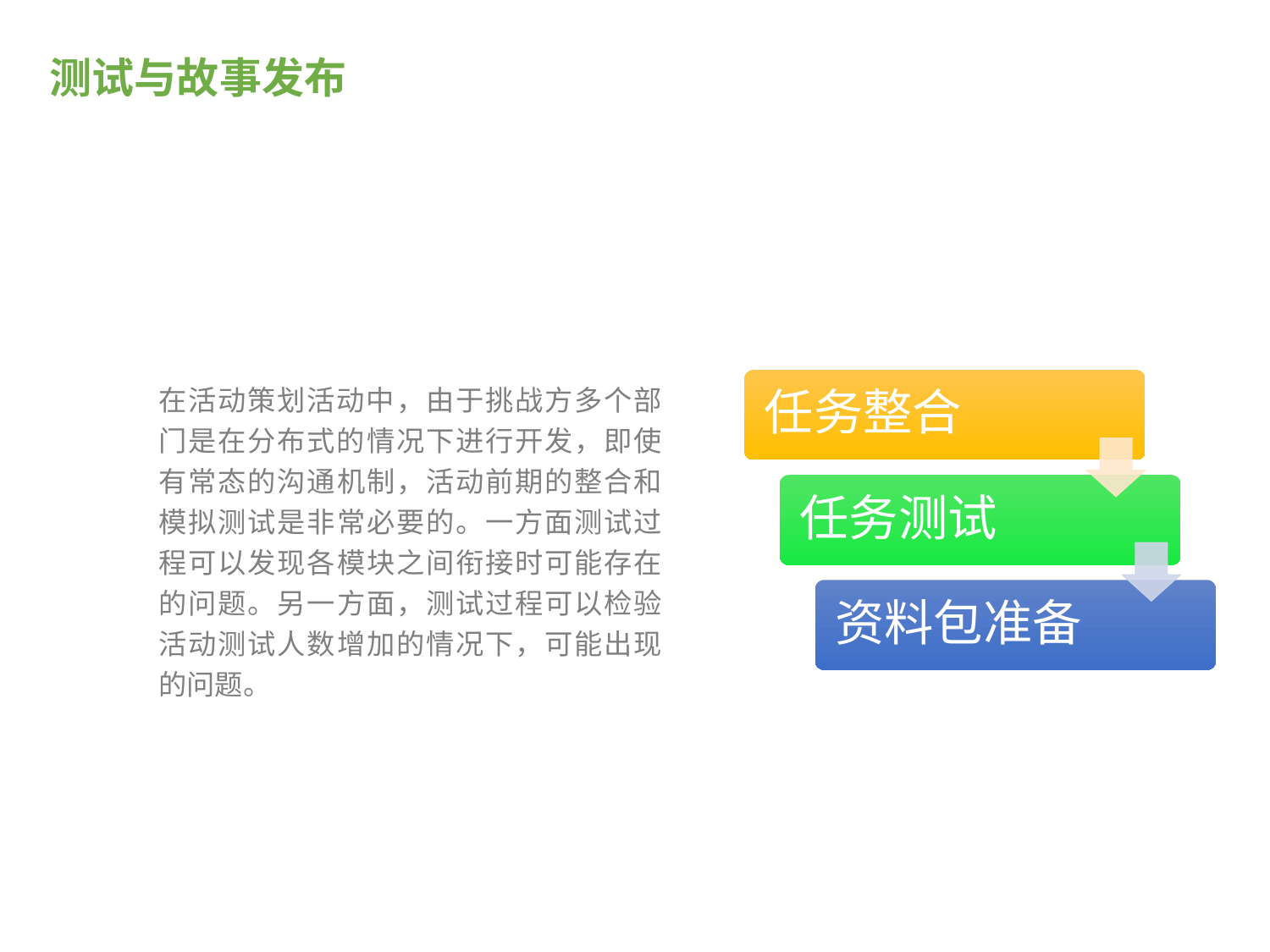

# 测试与故事发布
在活动策划活动中，由于挑战方多个部门是在分布式的情况下进行开发，即使有常态的沟通机制，活动前期的整合和模拟测试是非常必要的。一方面测试过程可以发现各模块之间衔接时可能存在的问题。另一方面，测试过程可以检验活动测试人数增加的情况下，可能出现的问题。

任务整合
任务测试
资料包准备